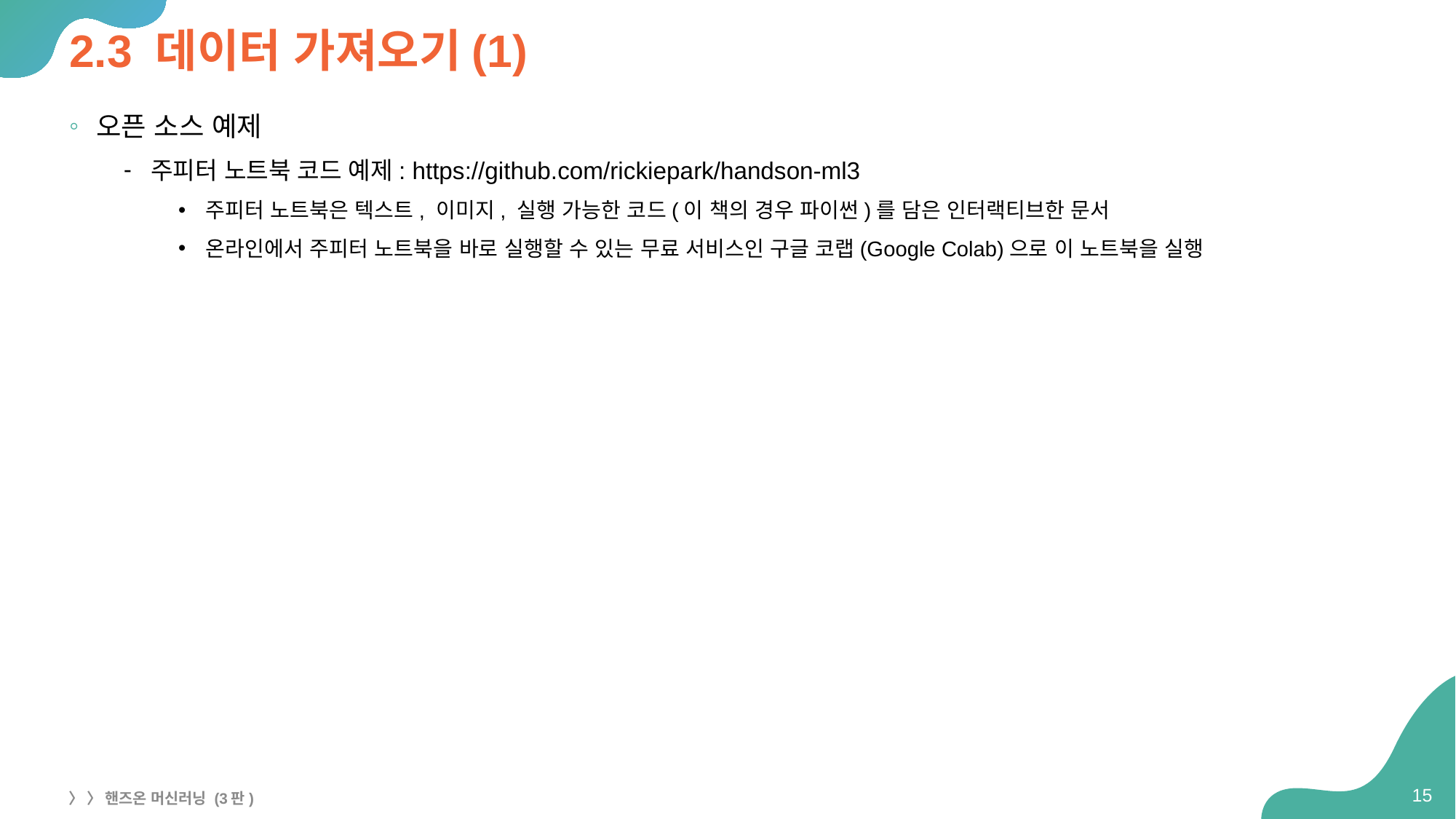

# 2.3 데이터 가져오기(1)
오픈 소스 예제
주피터 노트북 코드 예제: https://github.com/rickiepark/handson-ml3
주피터 노트북은 텍스트, 이미지, 실행 가능한 코드(이 책의 경우 파이썬)를 담은 인터랙티브한 문서
온라인에서 주피터 노트북을 바로 실행할 수 있는 무료 서비스인 구글 코랩(Google Colab)으로 이 노트북을 실행
15
〉 〉 핸즈온 머신러닝 (3판)